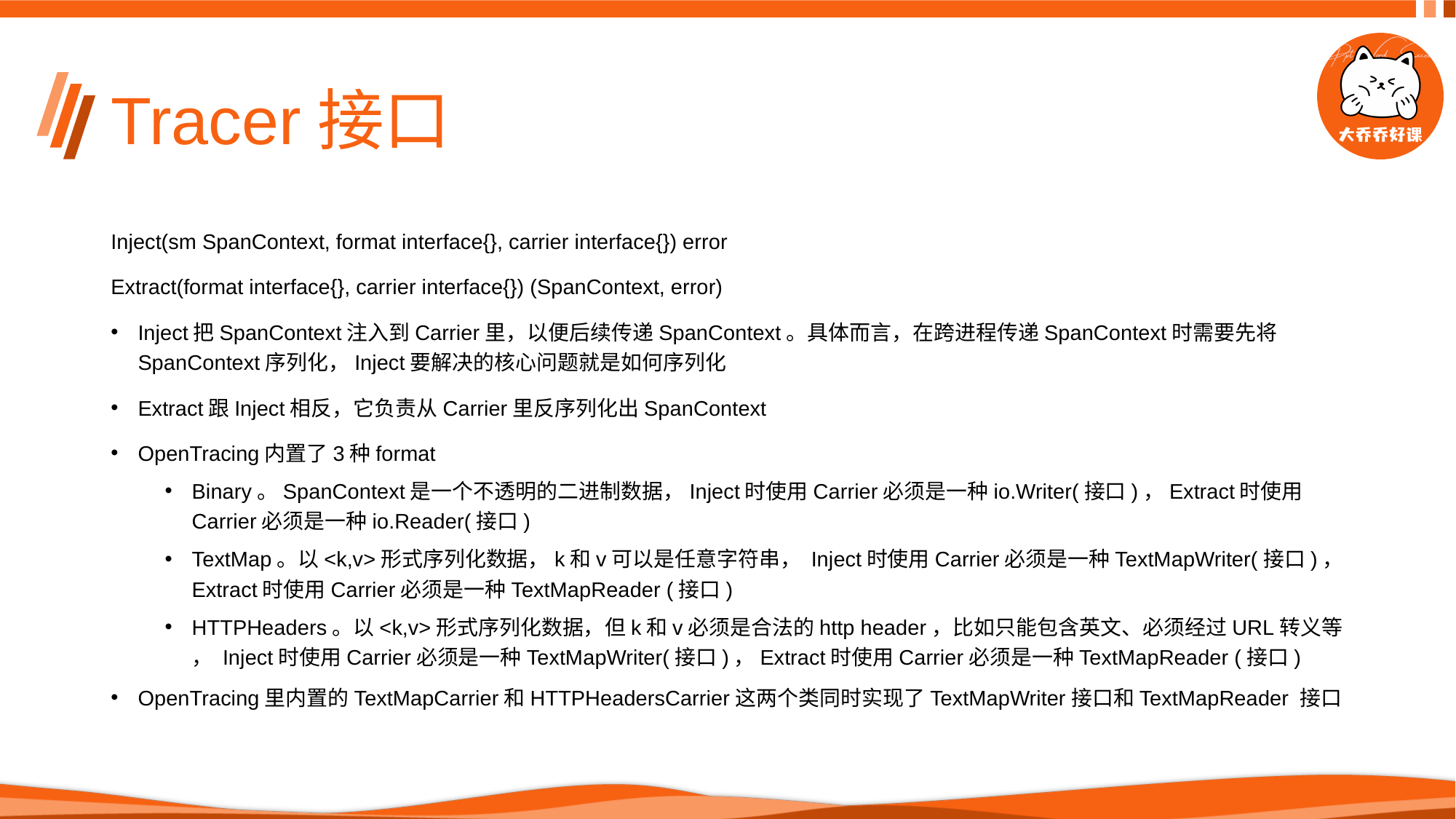

# Tracer接口
Inject(sm SpanContext, format interface{}, carrier interface{}) error
Extract(format interface{}, carrier interface{}) (SpanContext, error)
Inject把SpanContext注入到Carrier里，以便后续传递SpanContext。具体而言，在跨进程传递SpanContext时需要先将SpanContext序列化，Inject要解决的核心问题就是如何序列化
Extract跟Inject相反，它负责从Carrier里反序列化出SpanContext
OpenTracing内置了3种format
Binary。SpanContext是一个不透明的二进制数据，Inject时使用Carrier必须是一种io.Writer(接口)，Extract时使用Carrier必须是一种io.Reader(接口)
TextMap。以<k,v>形式序列化数据，k和v可以是任意字符串， Inject时使用Carrier必须是一种TextMapWriter(接口)，Extract时使用Carrier必须是一种TextMapReader (接口)
HTTPHeaders。以<k,v>形式序列化数据，但k和v必须是合法的http header，比如只能包含英文、必须经过URL转义等 ， Inject时使用Carrier必须是一种TextMapWriter(接口)，Extract时使用Carrier必须是一种TextMapReader (接口)
OpenTracing里内置的TextMapCarrier和HTTPHeadersCarrier这两个类同时实现了TextMapWriter接口和TextMapReader 接口